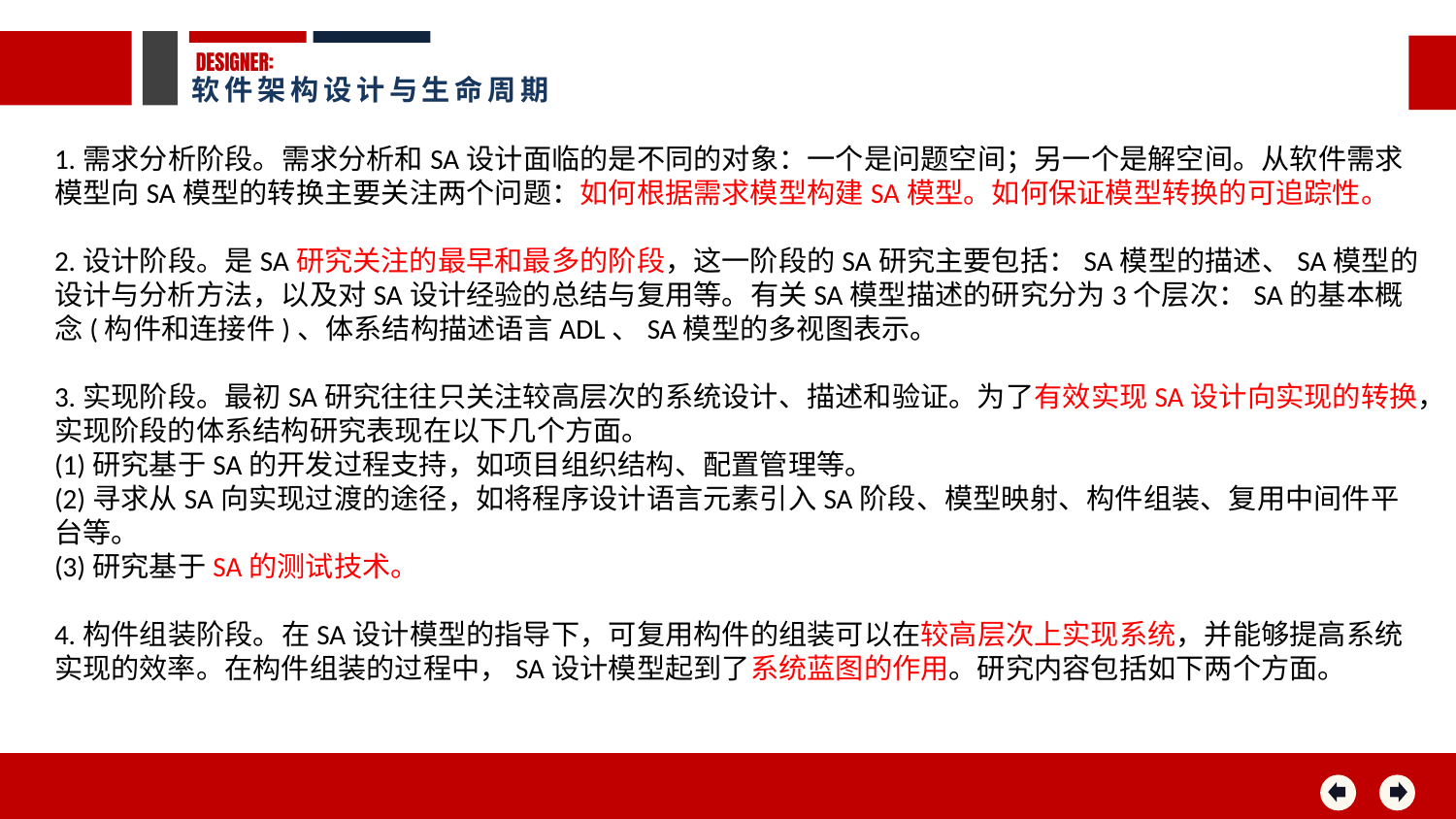

DESIGNER:
软件架构设计与生命周期
1.需求分析阶段。需求分析和SA设计面临的是不同的对象：一个是问题空间；另一个是解空间。从软件需求模型向SA模型的转换主要关注两个问题：如何根据需求模型构建SA模型。如何保证模型转换的可追踪性。

2.设计阶段。是SA研究关注的最早和最多的阶段，这一阶段的SA研究主要包括：SA模型的描述、SA模型的设计与分析方法，以及对SA设计经验的总结与复用等。有关SA模型描述的研究分为3个层次：SA的基本概念(构件和连接件)、体系结构描述语言ADL、SA模型的多视图表示。

3.实现阶段。最初SA研究往往只关注较高层次的系统设计、描述和验证。为了有效实现SA设计向实现的转换，实现阶段的体系结构研究表现在以下几个方面。
(1)研究基于SA的开发过程支持，如项目组织结构、配置管理等。
(2)寻求从SA向实现过渡的途径，如将程序设计语言元素引入SA阶段、模型映射、构件组装、复用中间件平台等。
(3)研究基于SA的测试技术。

4.构件组装阶段。在SA设计模型的指导下，可复用构件的组装可以在较高层次上实现系统，并能够提高系统实现的效率。在构件组装的过程中，SA设计模型起到了系统蓝图的作用。研究内容包括如下两个方面。